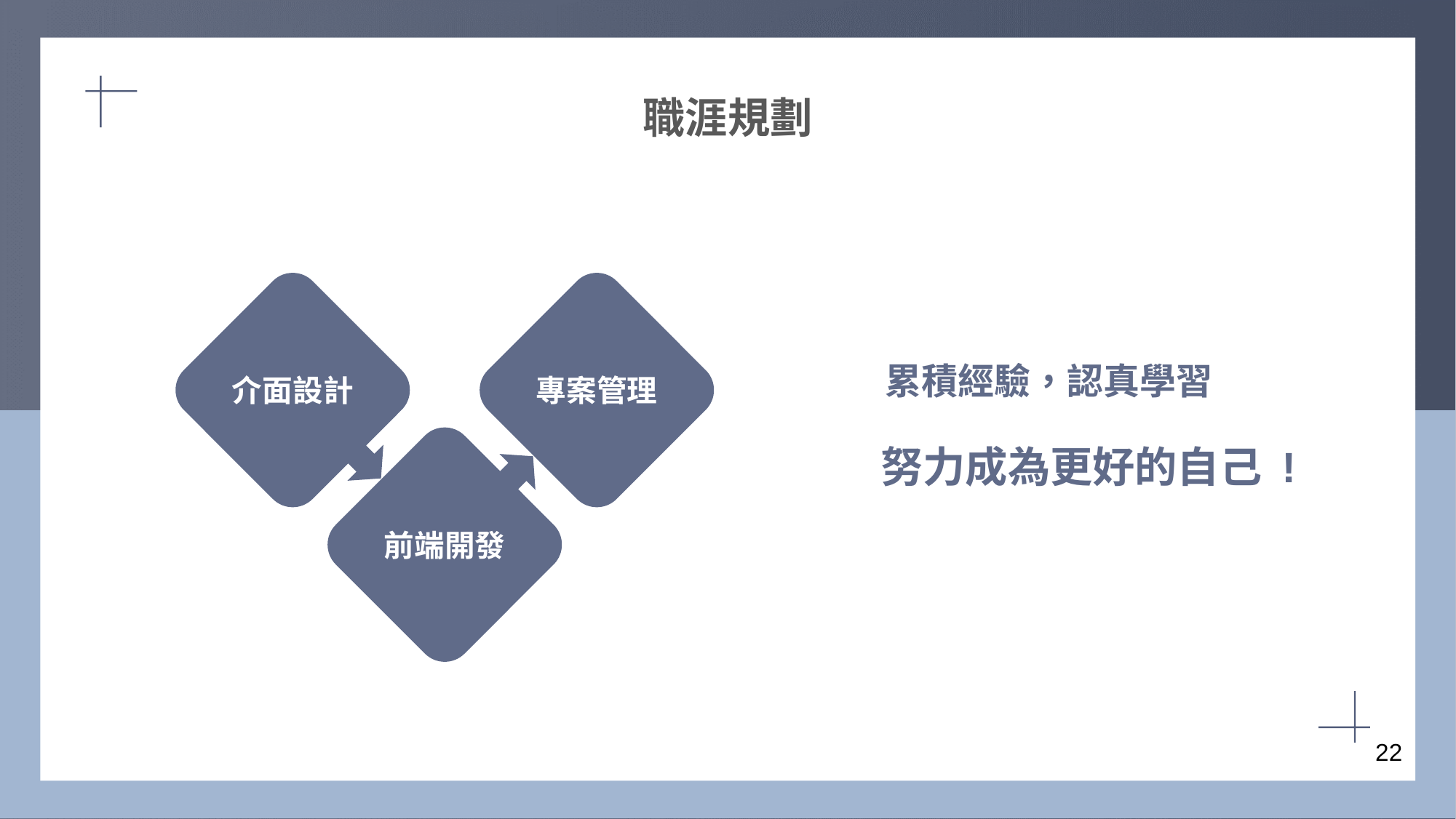

職涯規劃
專案管理
介面設計
累積經驗，認真學習
前端開發
努力成為更好的自己 !
22